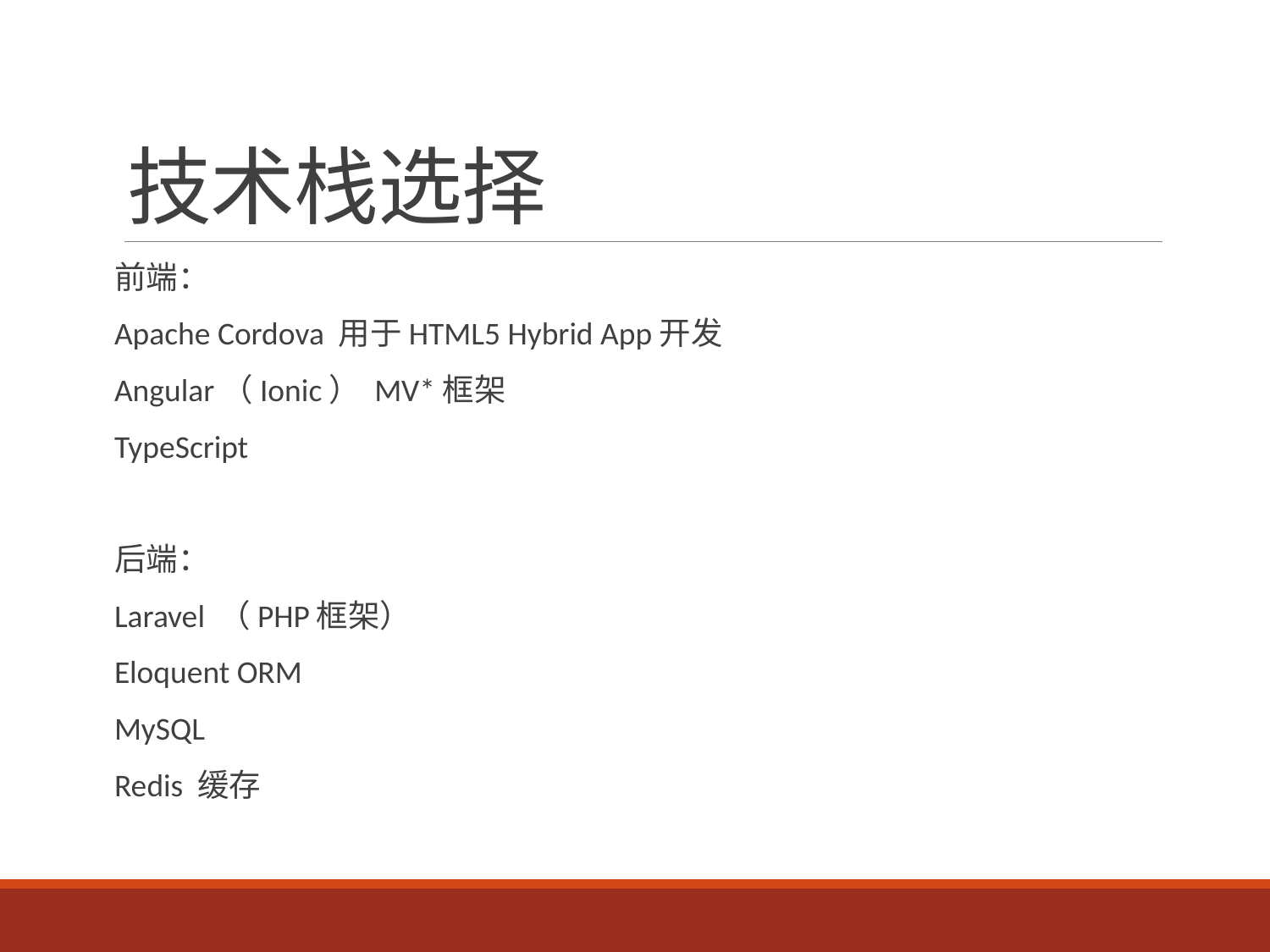

# 技术栈选择
前端：
Apache Cordova 用于HTML5 Hybrid App开发
Angular（Ionic） MV*框架
TypeScript

后端：
Laravel （PHP框架）
Eloquent ORM
MySQL
Redis 缓存